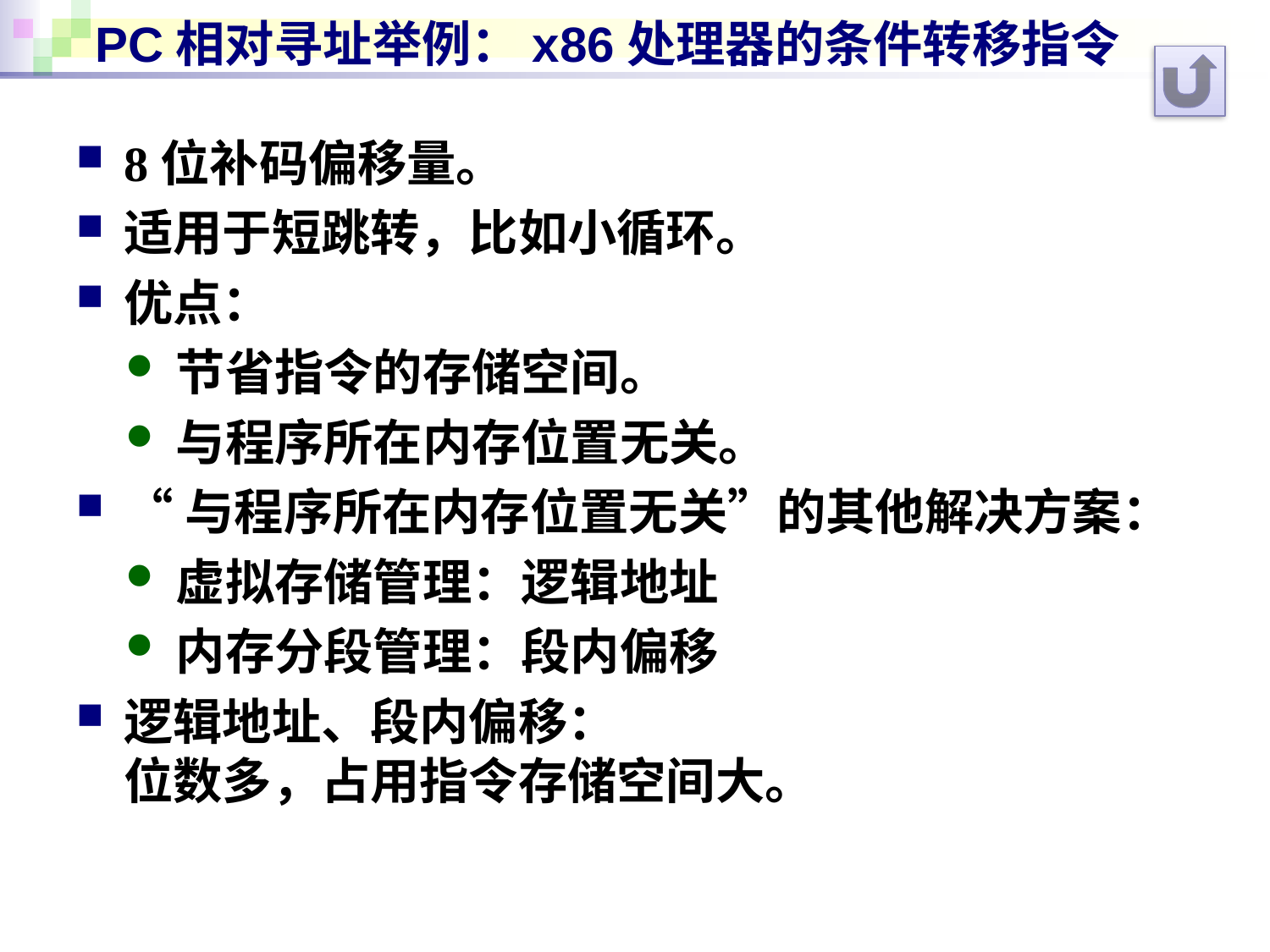

# PC相对寻址举例：x86处理器的条件转移指令

8位补码偏移量。
适用于短跳转，比如小循环。
优点：
节省指令的存储空间。
与程序所在内存位置无关。
“与程序所在内存位置无关”的其他解决方案：
虚拟存储管理：逻辑地址
内存分段管理：段内偏移
逻辑地址、段内偏移：
位数多，占用指令存储空间大。